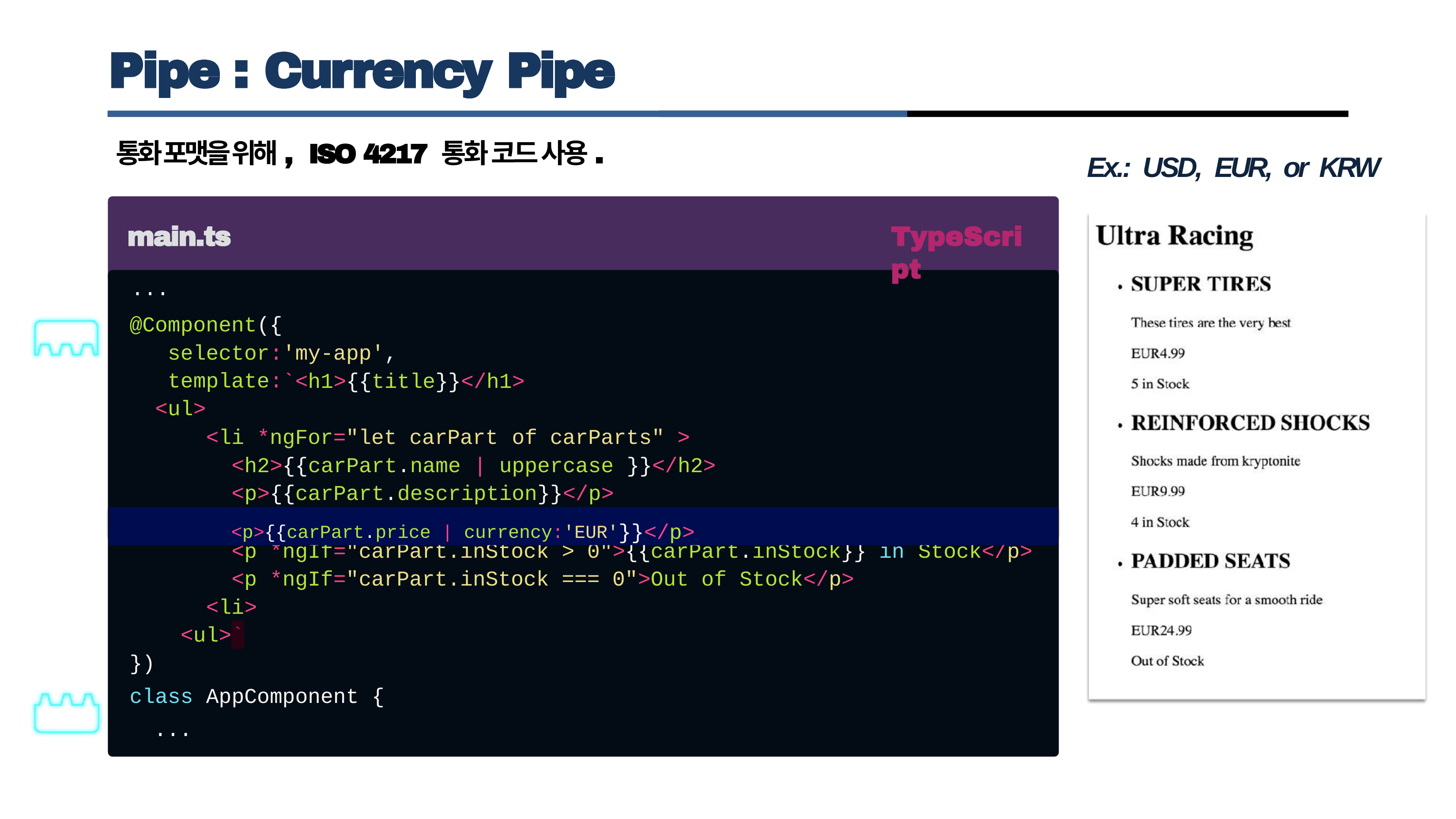

# Pipe : Currency Pipe
통화 포맷을 위해,  ISO 4217 통화 코드 사용.
Ex.:  USD,  EUR,  or KRW

main.ts
...
@Component({  selector:  template:
<ul>
TypeScript

'my-app',
`<h1>{{title}}</h1>
<li *ngFor="let carPart
of carParts" >
<h2>{{carPart.name | uppercase }}</h2>
<p>{{carPart.description}}</p>

<p>{{carPart.price | currency:'EUR'}}</p>
<p *ngIf="carPart.inStock > 0">{{carPart.inStock}} in Stock</p>
<p *ngIf="carPart.inStock === 0">Out of Stock</p>
<li>
<ul>`
})
class AppComponent {
...